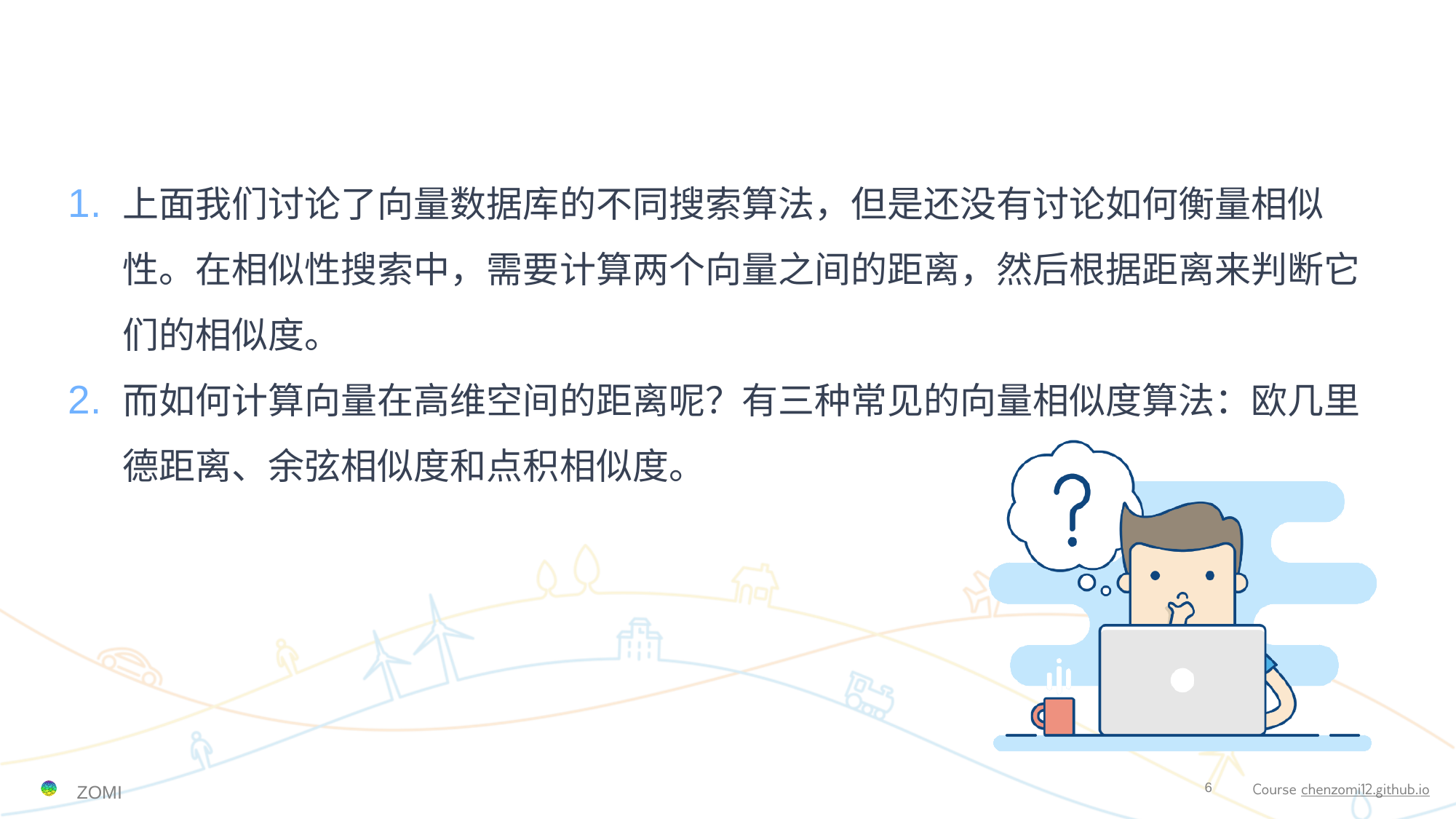

#
上面我们讨论了向量数据库的不同搜索算法，但是还没有讨论如何衡量相似性。在相似性搜索中，需要计算两个向量之间的距离，然后根据距离来判断它们的相似度。
而如何计算向量在高维空间的距离呢？有三种常见的向量相似度算法：欧几里德距离、余弦相似度和点积相似度。